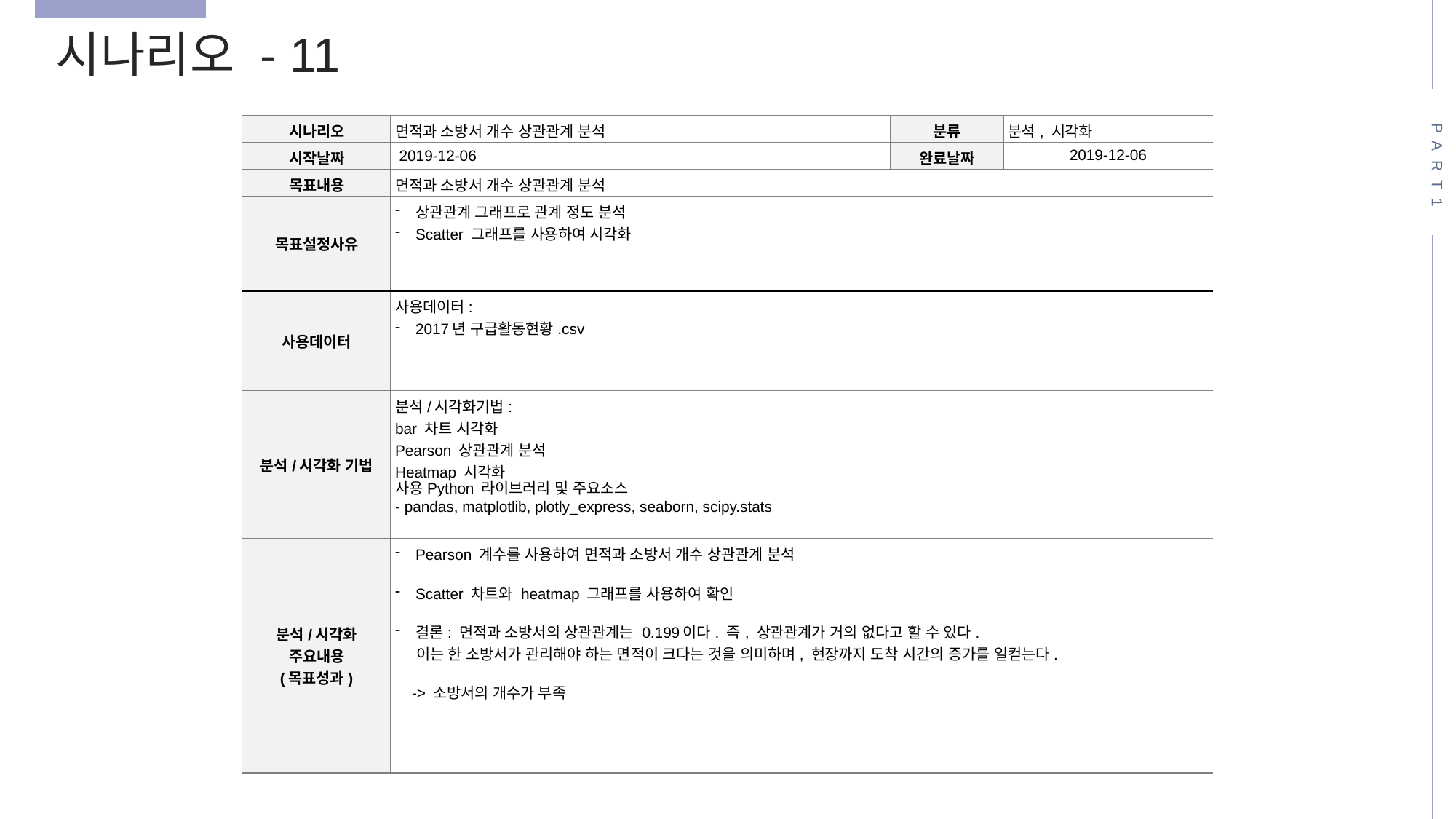

시나리오 - 11
PART1
| 시나리오 | 면적과 소방서 개수 상관관계 분석 | 분류 | 분석, 시각화 |
| --- | --- | --- | --- |
| 시작날짜 | 2019-12-06 | 완료날짜 | 2019-12-06 |
| 목표내용 | 면적과 소방서 개수 상관관계 분석 |  |  |
| 목표설정사유 | 상관관계 그래프로 관계 정도 분석 Scatter 그래프를 사용하여 시각화 |  |  |
| 사용데이터 | 사용데이터: 2017년 구급활동현황.csv |  |  |
| 분석/시각화 기법 | 분석/시각화기법: bar 차트 시각화 Pearson 상관관계 분석 Heatmap 시각화 |  |  |
|  | 사용Python 라이브러리 및 주요소스 - pandas, matplotlib, plotly\_express, seaborn, scipy.stats |  |  |
| 분석/시각화 주요내용 (목표성과) | Pearson 계수를 사용하여 면적과 소방서 개수 상관관계 분석 Scatter 차트와 heatmap 그래프를 사용하여 확인 결론: 면적과 소방서의 상관관계는 0.199이다. 즉, 상관관계가 거의 없다고 할 수 있다. 이는 한 소방서가 관리해야 하는 면적이 크다는 것을 의미하며, 현장까지 도착 시간의 증가를 일컫는다. -> 소방서의 개수가 부족 |  |  |